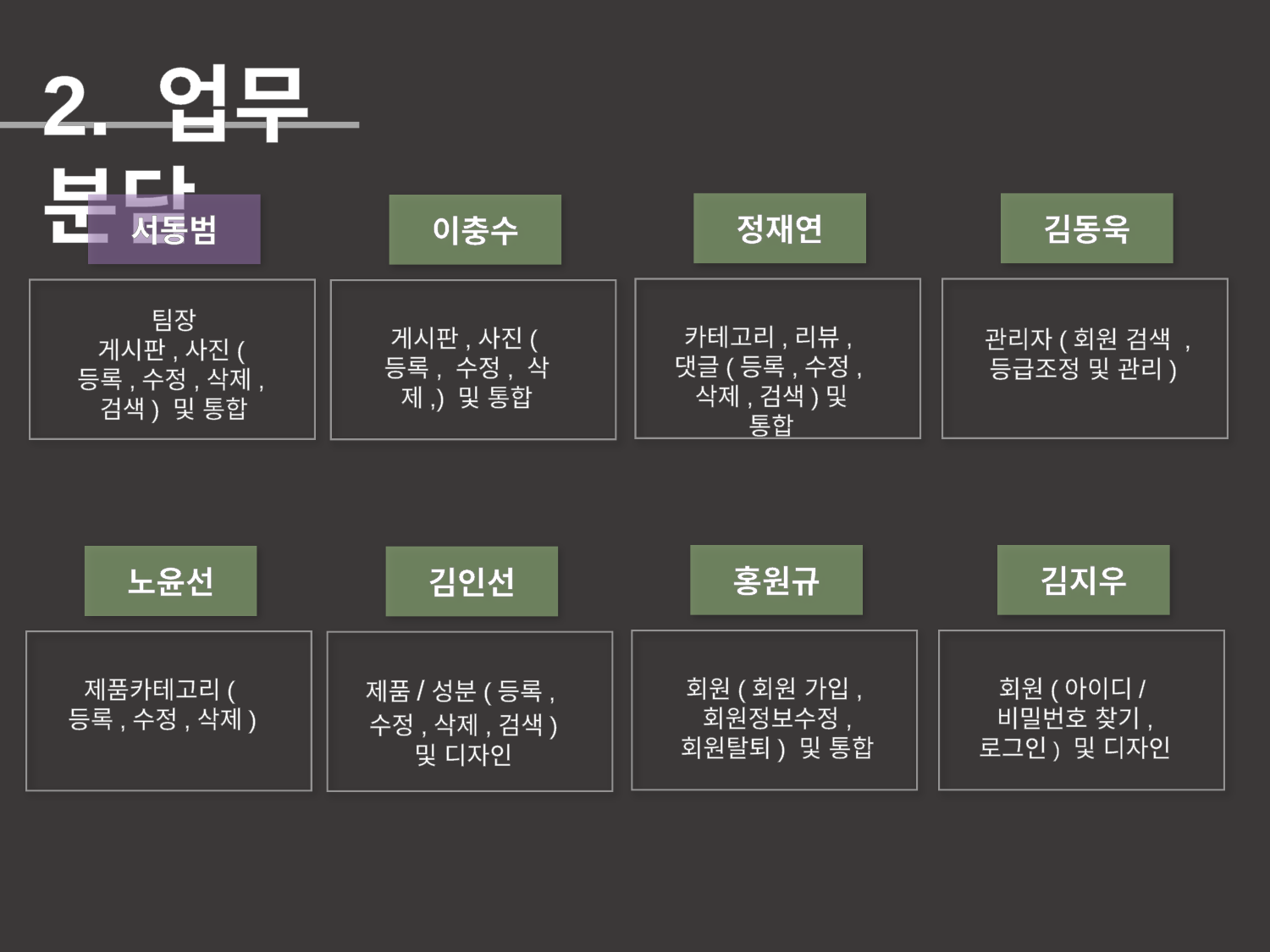

2. 업무 분담

김동욱
정재연
서동범
이충수

팀장
게시판,사진(등록,수정,삭제,검색) 및 통합
카테고리,리뷰,댓글(등록,수정,삭제,검색)및 통합
게시판,사진(등록, 수정, 삭제,) 및 통합
관리자(회원 검색 ,등급조정 및 관리)
김지우
홍원규
노윤선
김인선

제품/성분(등록,수정,삭제,검색) 및 디자인

회원(아이디/비밀번호 찾기, 로그인) 및 디자인
회원(회원 가입,회원정보수정, 회원탈퇴) 및 통합
제품카테고리(등록,수정,삭제)